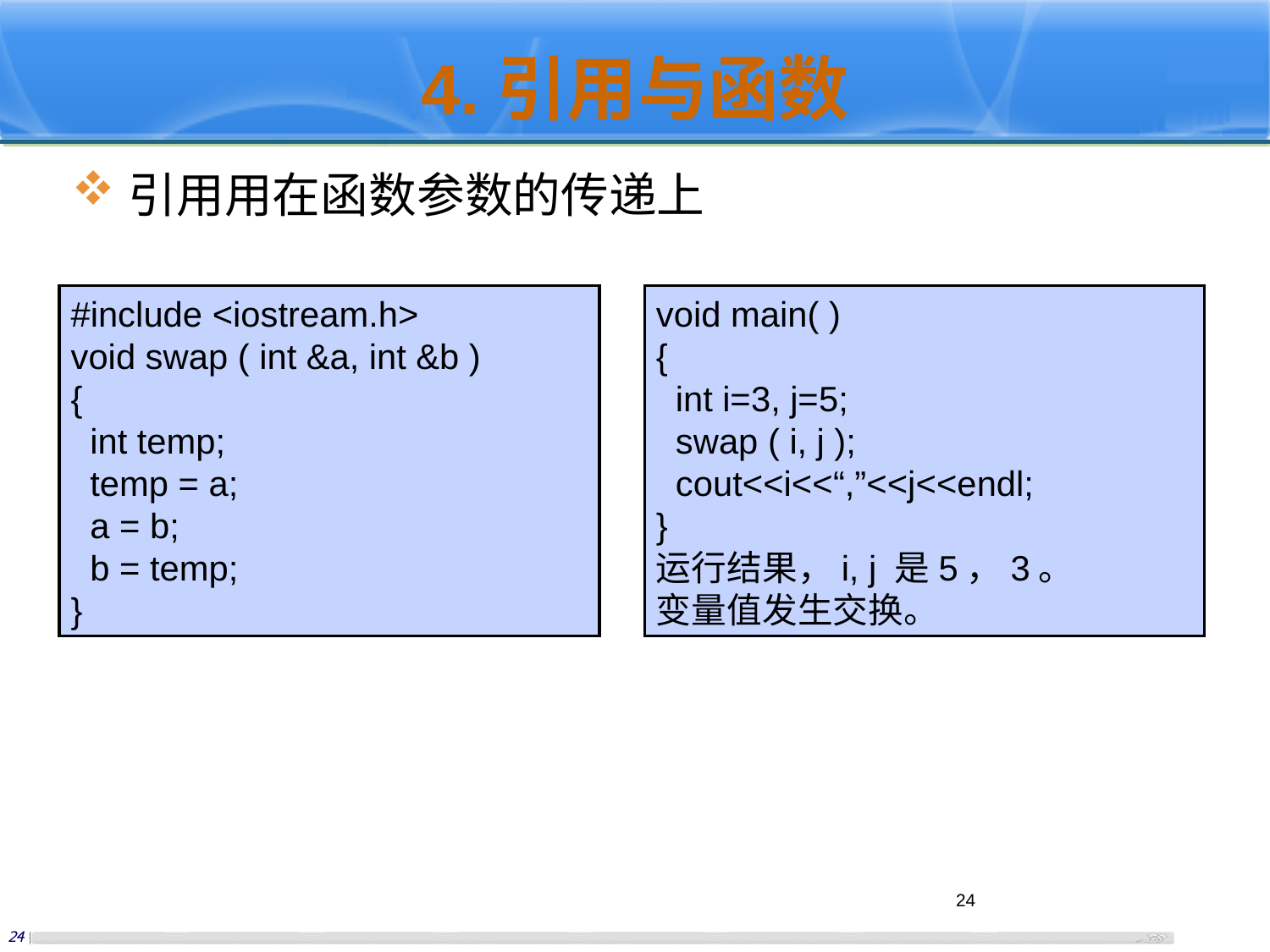

# 4.引用与函数
引用用在函数参数的传递上

#include <iostream.h>
void swap ( int &a, int &b )
{
  int temp;
  temp = a;
  a = b;
  b = temp;
}
void main( )
{
  int i=3, j=5;
  swap ( i, j );
  cout<<i<<“,”<<j<<endl;
}
运行结果，i, j 是5，3。
变量值发生交换。
24